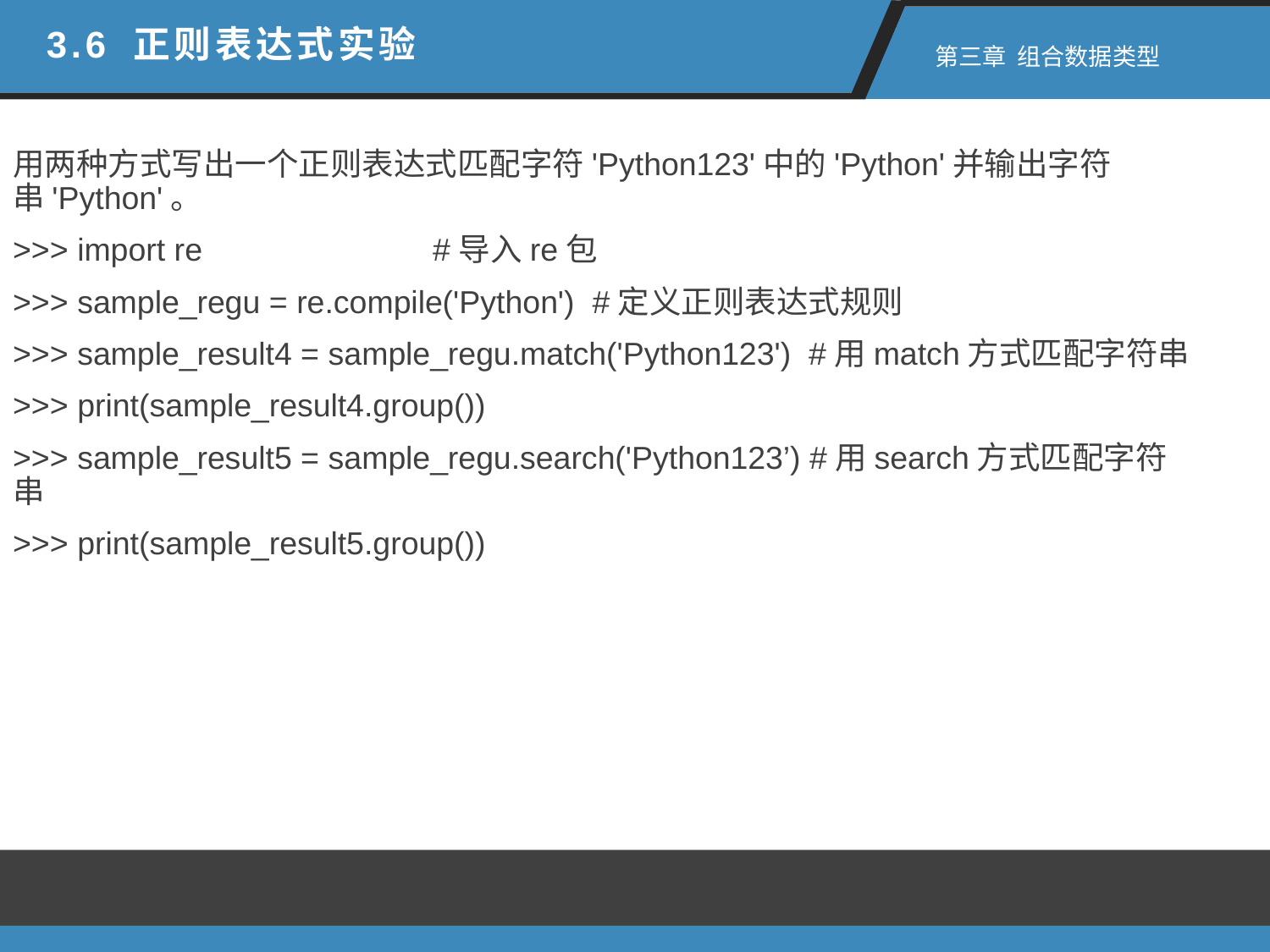

3.6 正则表达式实验
  第三章  组合数据类型
用两种方式写出一个正则表达式匹配字符'Python123'中的'Python'并输出字符串'Python'。
>>> import re                          #导入re包
>>> sample_regu = re.compile('Python')  #定义正则表达式规则
>>> sample_result4 = sample_regu.match('Python123')  #用match方式匹配字符串
>>> print(sample_result4.group())
>>> sample_result5 = sample_regu.search('Python123’) #用search方式匹配字符串
>>> print(sample_result5.group())